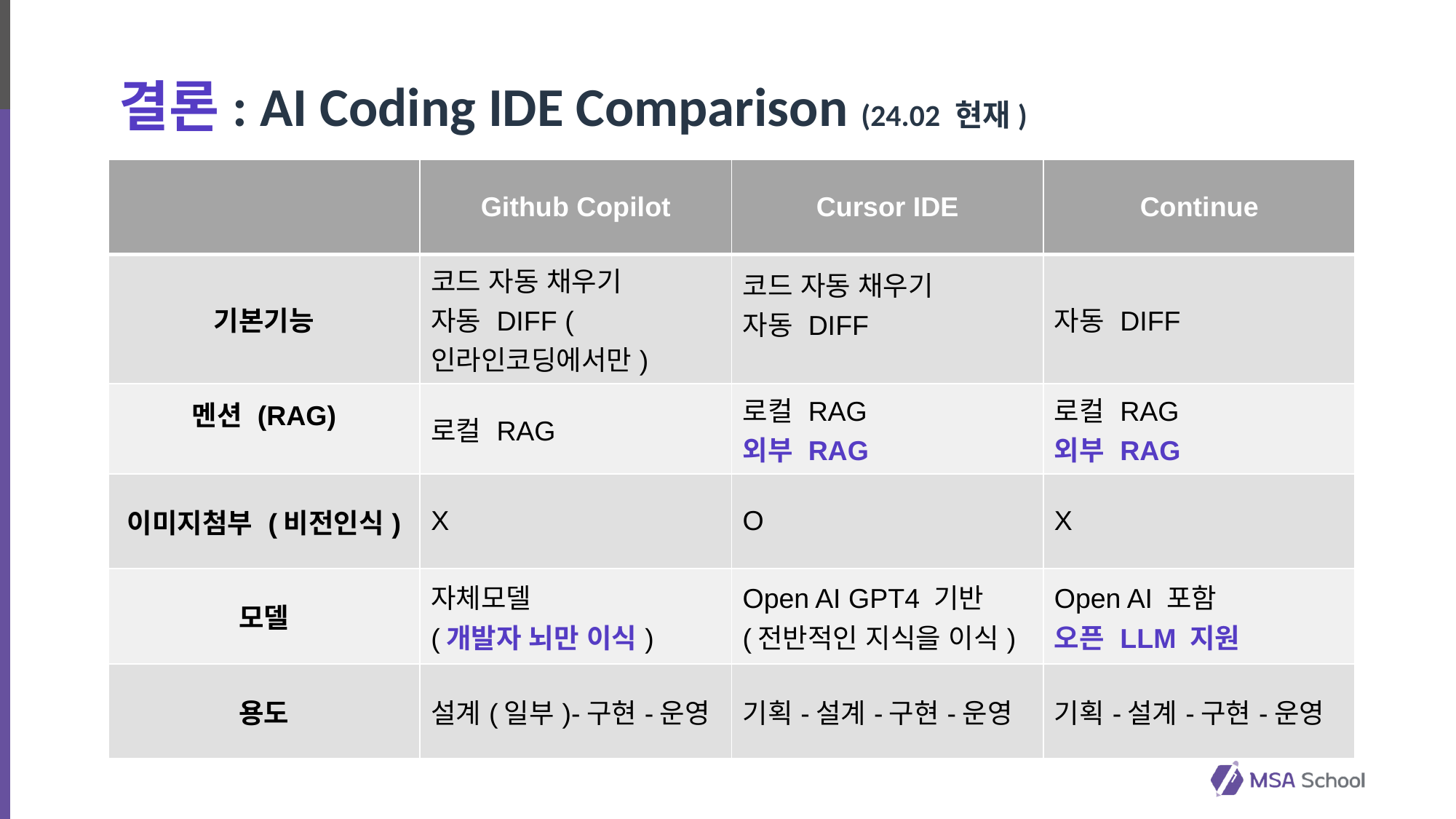

# 결론: AI Coding IDE Comparison (24.02 현재)
|  | Github Copilot | Cursor IDE | Continue |
| --- | --- | --- | --- |
| 기본기능 | 코드 자동 채우기 자동 DIFF (인라인코딩에서만) | 코드 자동 채우기 자동 DIFF | 자동 DIFF |
| 멘션 (RAG) | 로컬 RAG | 로컬 RAG 외부 RAG | 로컬 RAG 외부 RAG |
| 이미지첨부 (비전인식) | X | O | X |
| 모델 | 자체모델 (개발자 뇌만 이식) | Open AI GPT4 기반 (전반적인 지식을 이식) | Open AI 포함 오픈 LLM 지원 |
| 용도 | 설계(일부)-구현-운영 | 기획-설계-구현-운영 | 기획-설계-구현-운영 |